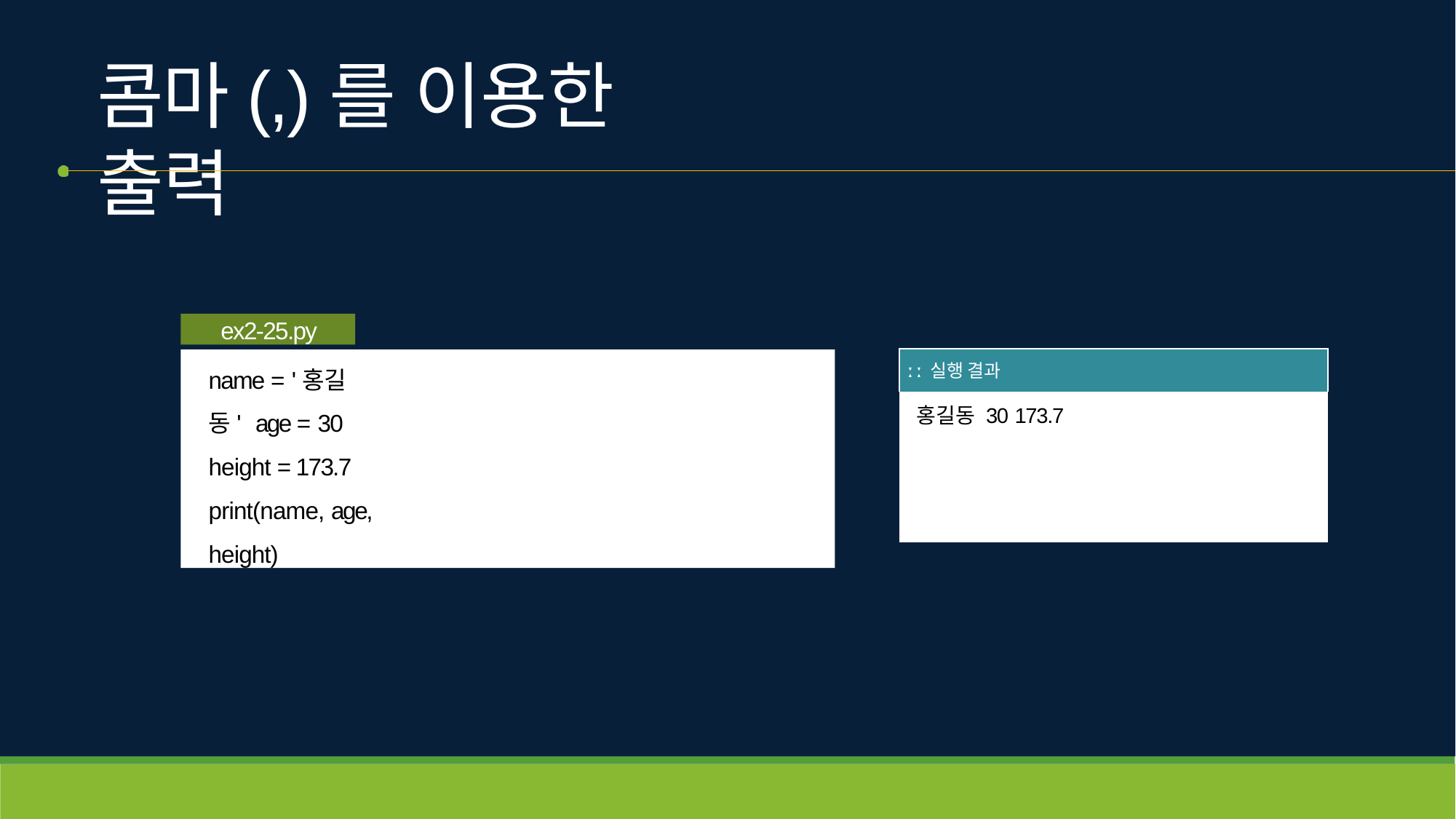

# 콤마(,)를 이용한 출력

ex2-25.py
| ː ː 실행 결과 |
| --- |
| 홍길동 30 173.7 |
name = '홍길동'  age = 30
height = 173.7  print(name, age, height)